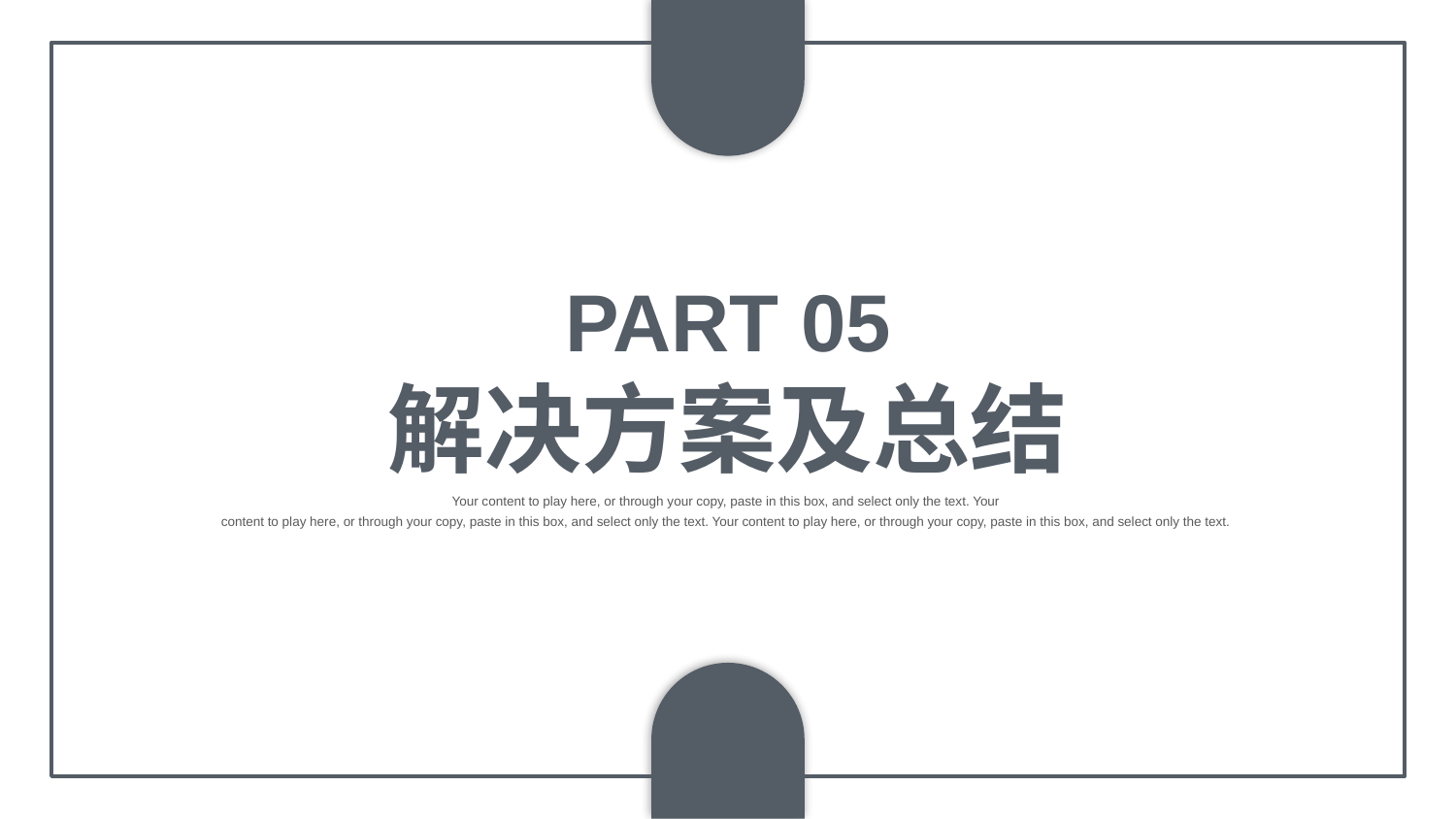

PART 05
解决方案及总结
Your content to play here, or through your copy, paste in this box, and select only the text. Your
content to play here, or through your copy, paste in this box, and select only the text. Your content to play here, or through your copy, paste in this box, and select only the text.